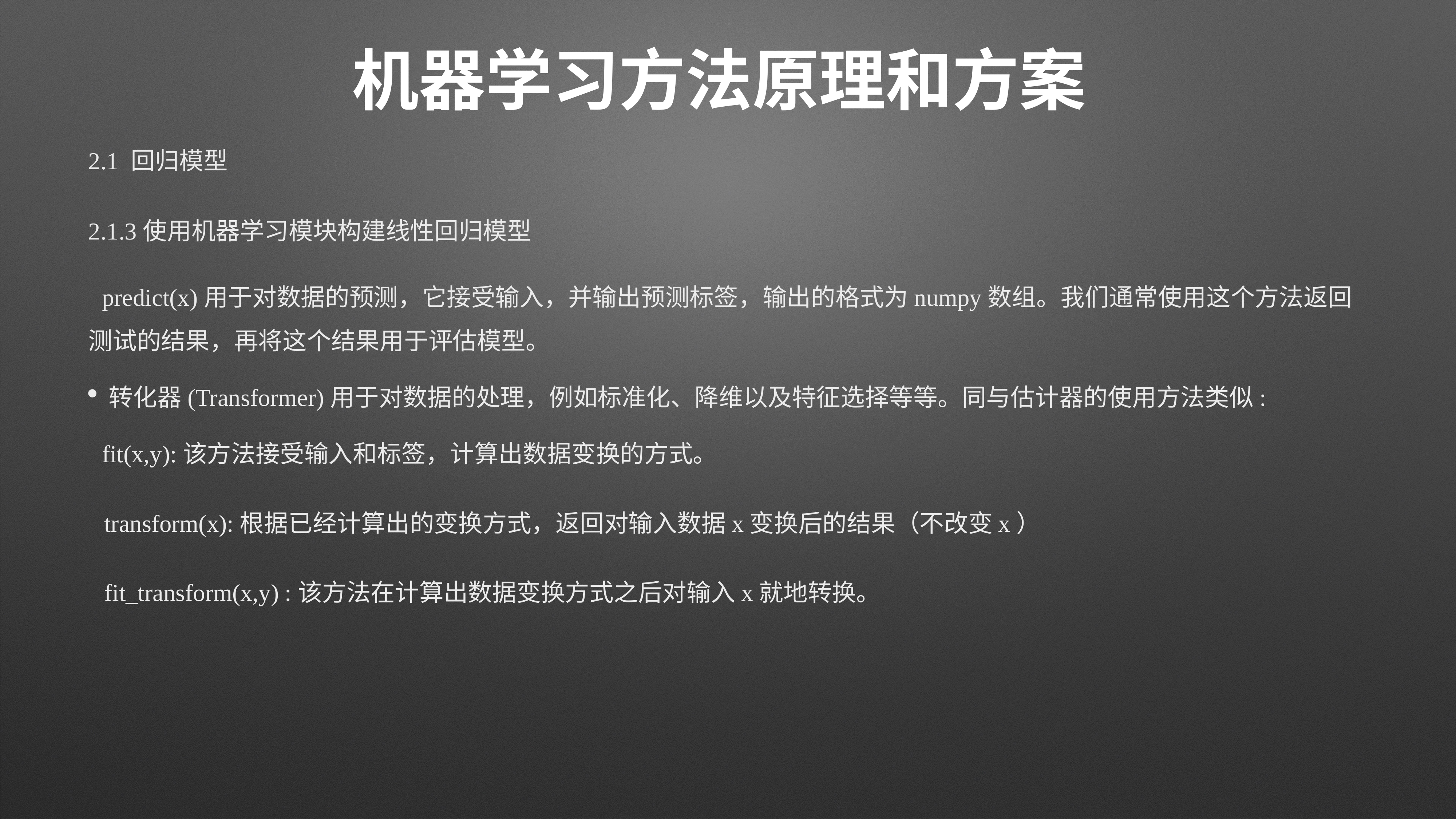

# 机器学习方法原理和方案
2.1 回归模型
2.1.3使用机器学习模块构建线性回归模型
predict(x)用于对数据的预测，它接受输入，并输出预测标签，输出的格式为numpy数组。我们通常使用这个方法返回测试的结果，再将这个结果用于评估模型。
转化器(Transformer)用于对数据的处理，例如标准化、降维以及特征选择等等。同与估计器的使用方法类似:
fit(x,y):该方法接受输入和标签，计算出数据变换的方式。
transform(x):根据已经计算出的变换方式，返回对输入数据x变换后的结果（不改变x）
fit_transform(x,y) :该方法在计算出数据变换方式之后对输入x就地转换。